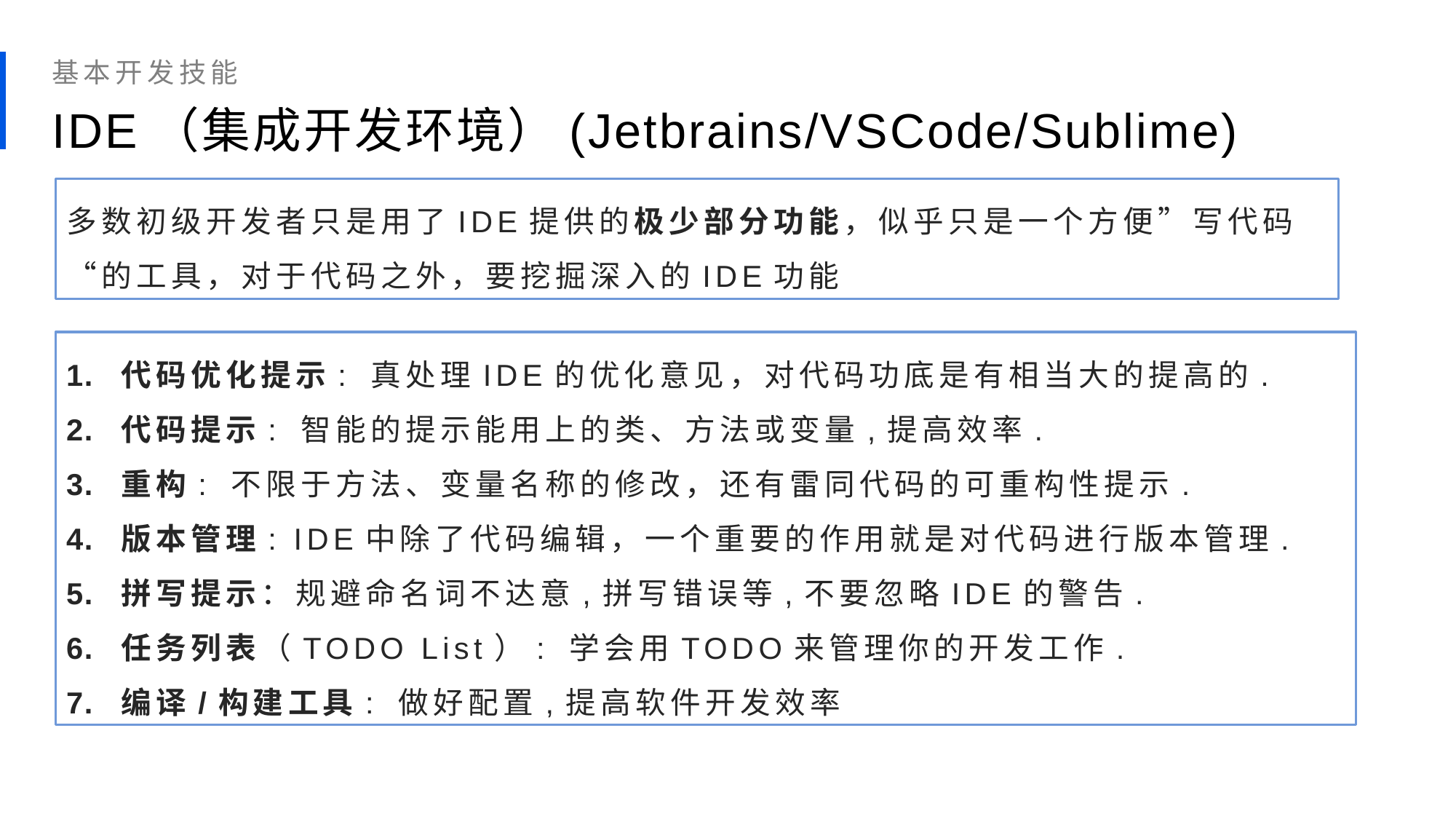

基本开发技能

IDE（集成开发环境）(Jetbrains/VSCode/Sublime)
多数初级开发者只是用了IDE提供的极少部分功能，似乎只是一个方便”写代码“的工具，对于代码之外，要挖掘深入的IDE功能
代码优化提示: 真处理IDE的优化意见，对代码功底是有相当大的提高的.
代码提示: 智能的提示能用上的类、方法或变量,提高效率.
重构: 不限于方法、变量名称的修改，还有雷同代码的可重构性提示.
版本管理: IDE中除了代码编辑，一个重要的作用就是对代码进行版本管理.
拼写提示：规避命名词不达意,拼写错误等,不要忽略IDE的警告.
任务列表（TODO List）: 学会用TODO来管理你的开发工作.
编译/构建工具: 做好配置,提高软件开发效率